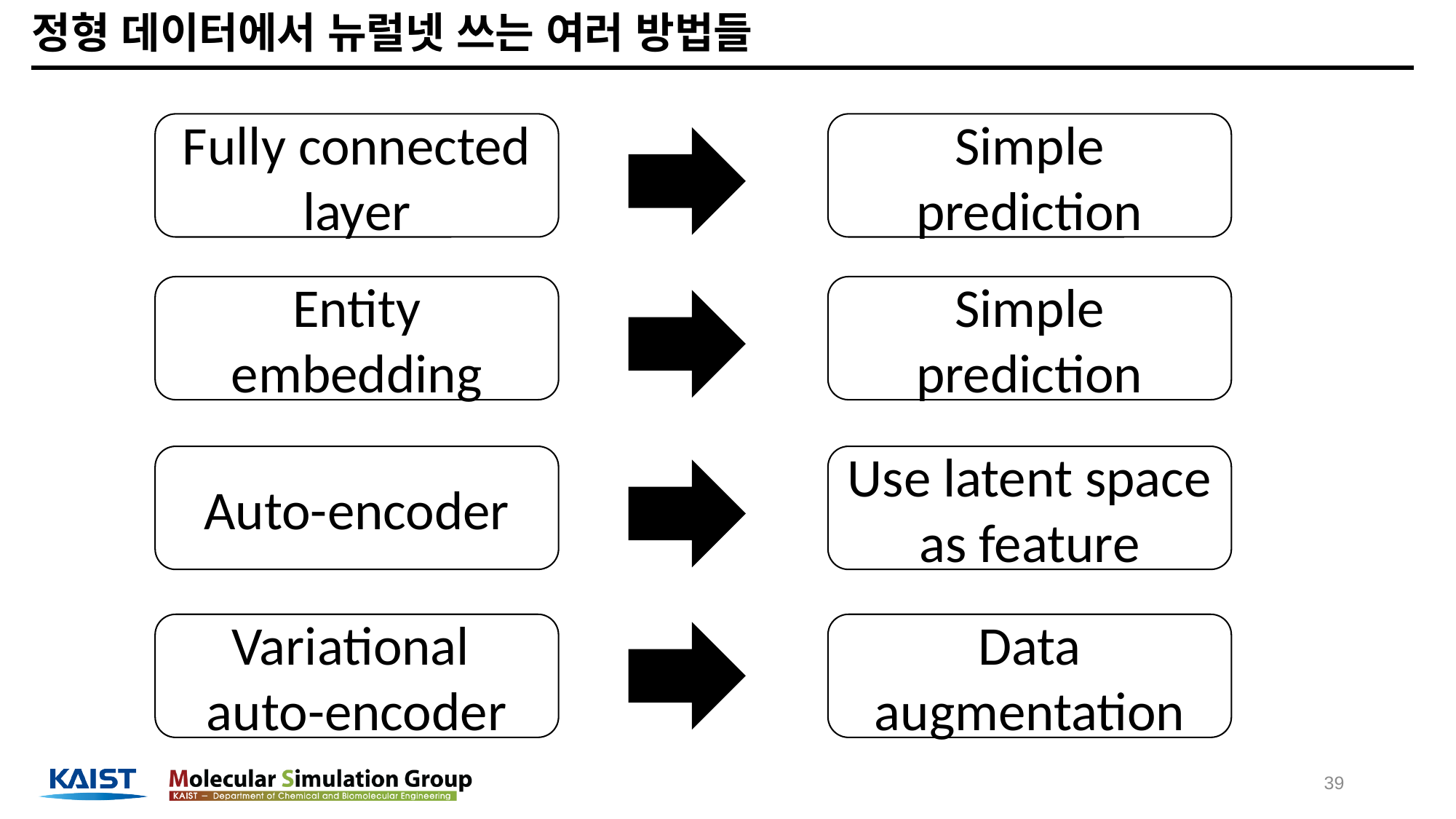

# 정형 데이터에서 뉴럴넷 쓰는 여러 방법들

Fully connected layer
Simple prediction

Entity embedding
Simple prediction

Auto-encoder
Use latent space as feature

Data augmentation
Variational
auto-encoder

39